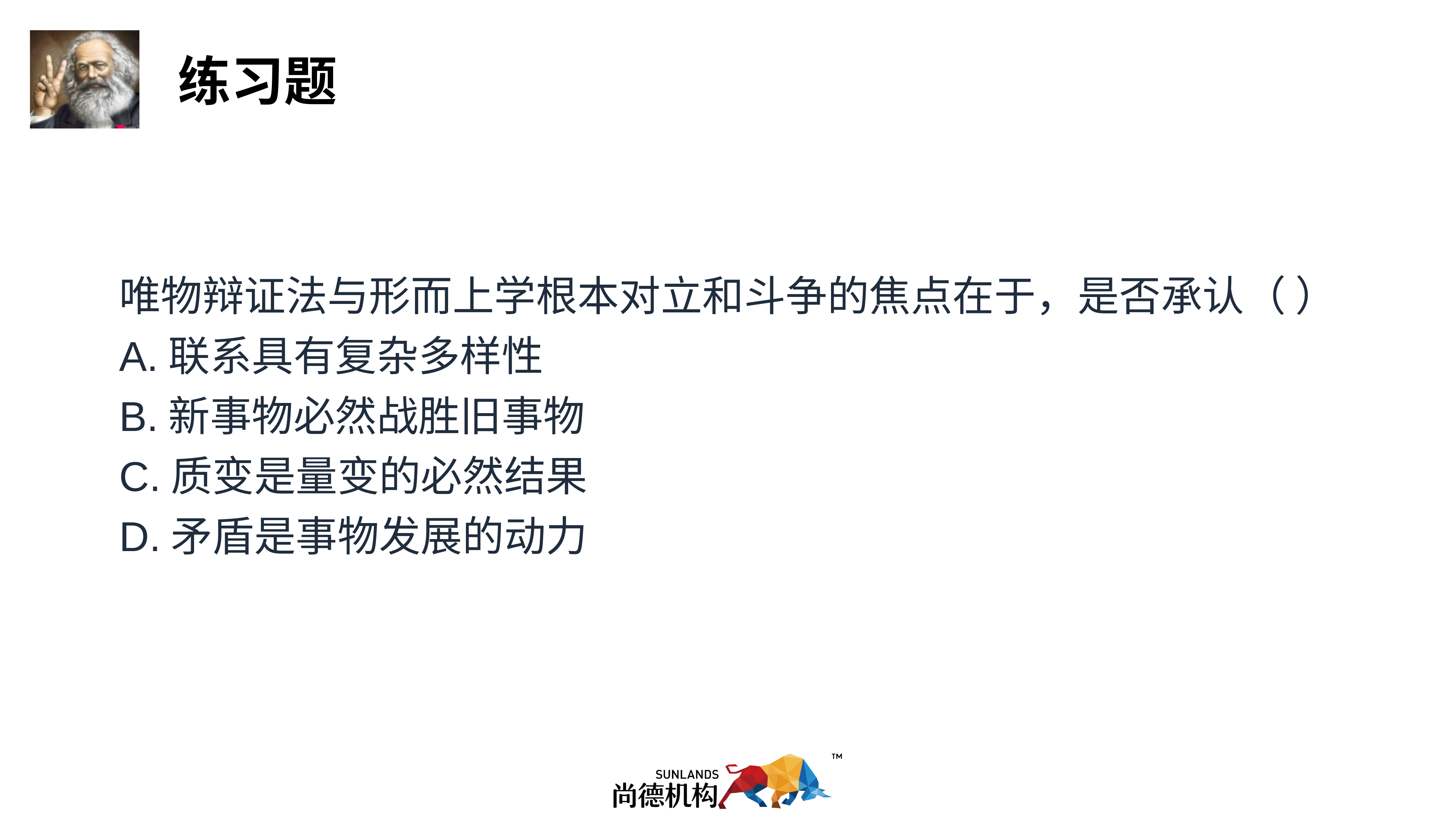

唯物辩证法与形而上学根本对立和斗争的焦点在于，是否承认（ ）
A.联系具有复杂多样性
B.新事物必然战胜旧事物
C.质变是量变的必然结果
D.矛盾是事物发展的动力